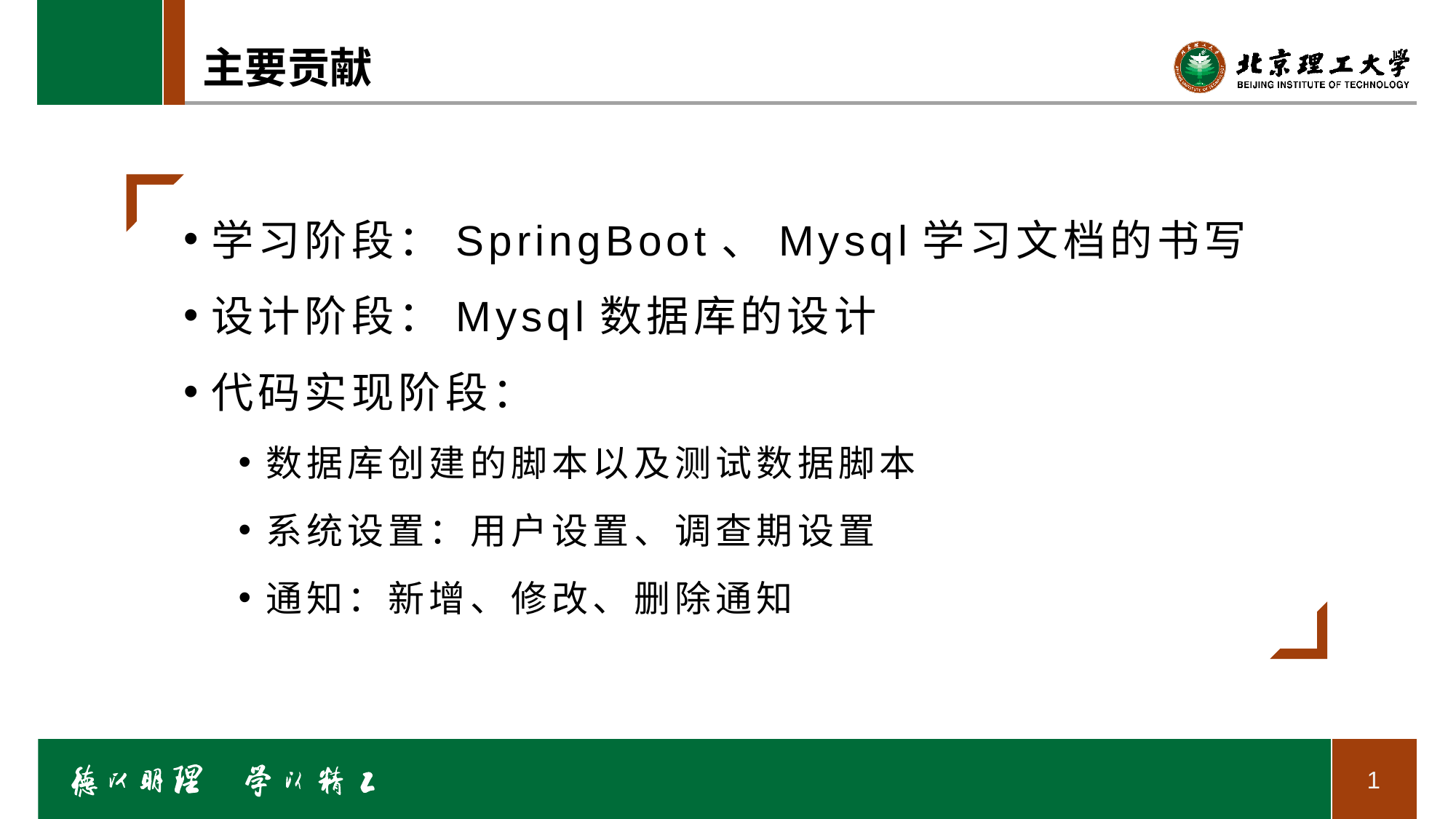

# 主要贡献

学习阶段：SpringBoot、Mysql学习文档的书写
设计阶段：Mysql数据库的设计
代码实现阶段：
数据库创建的脚本以及测试数据脚本
系统设置：用户设置、调查期设置
通知：新增、修改、删除通知